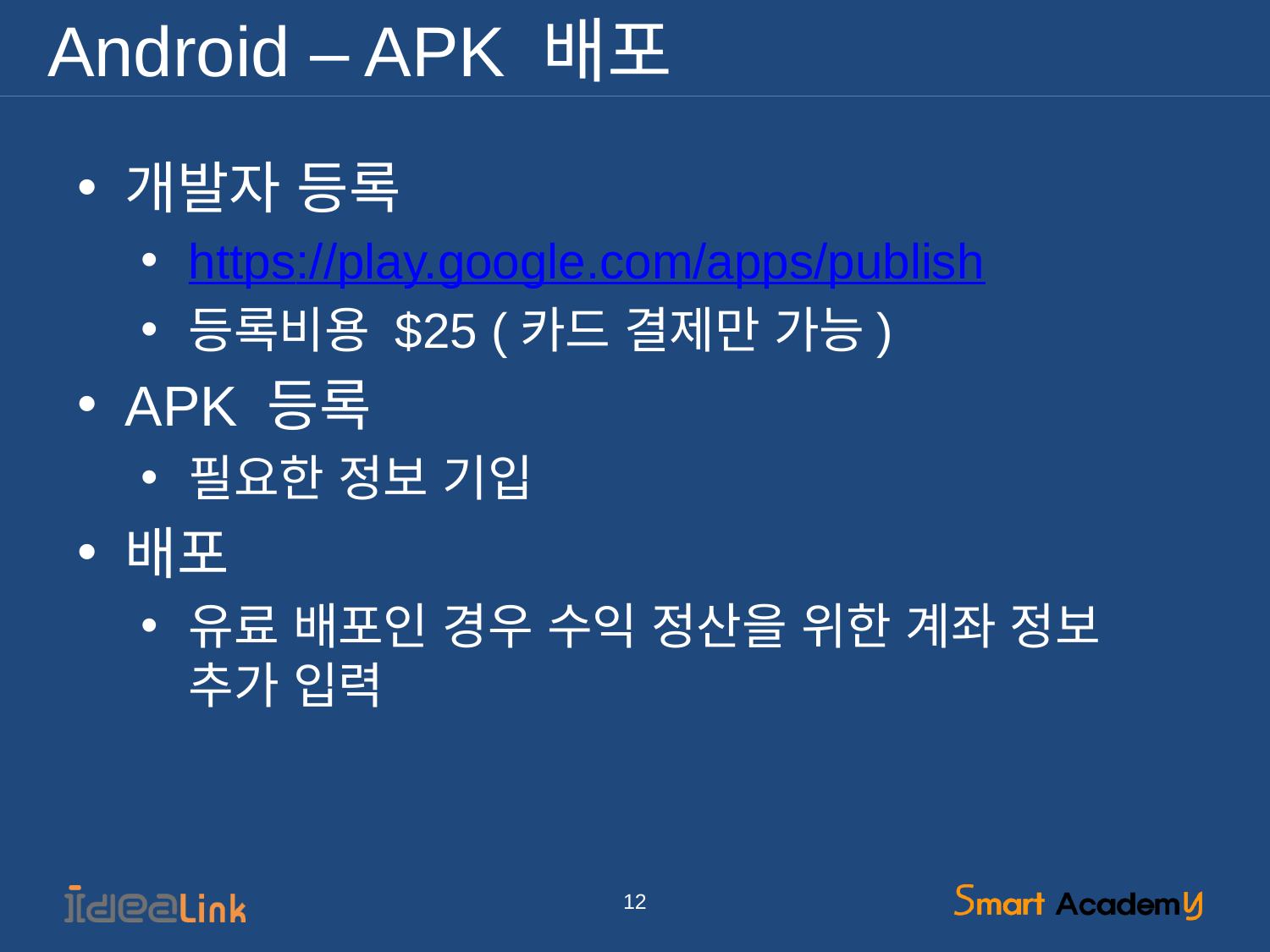

# Android – APK 배포
개발자 등록
https://play.google.com/apps/publish
등록비용 $25 (카드 결제만 가능)
APK 등록
필요한 정보 기입
배포
유료 배포인 경우 수익 정산을 위한 계좌 정보 추가 입력

12